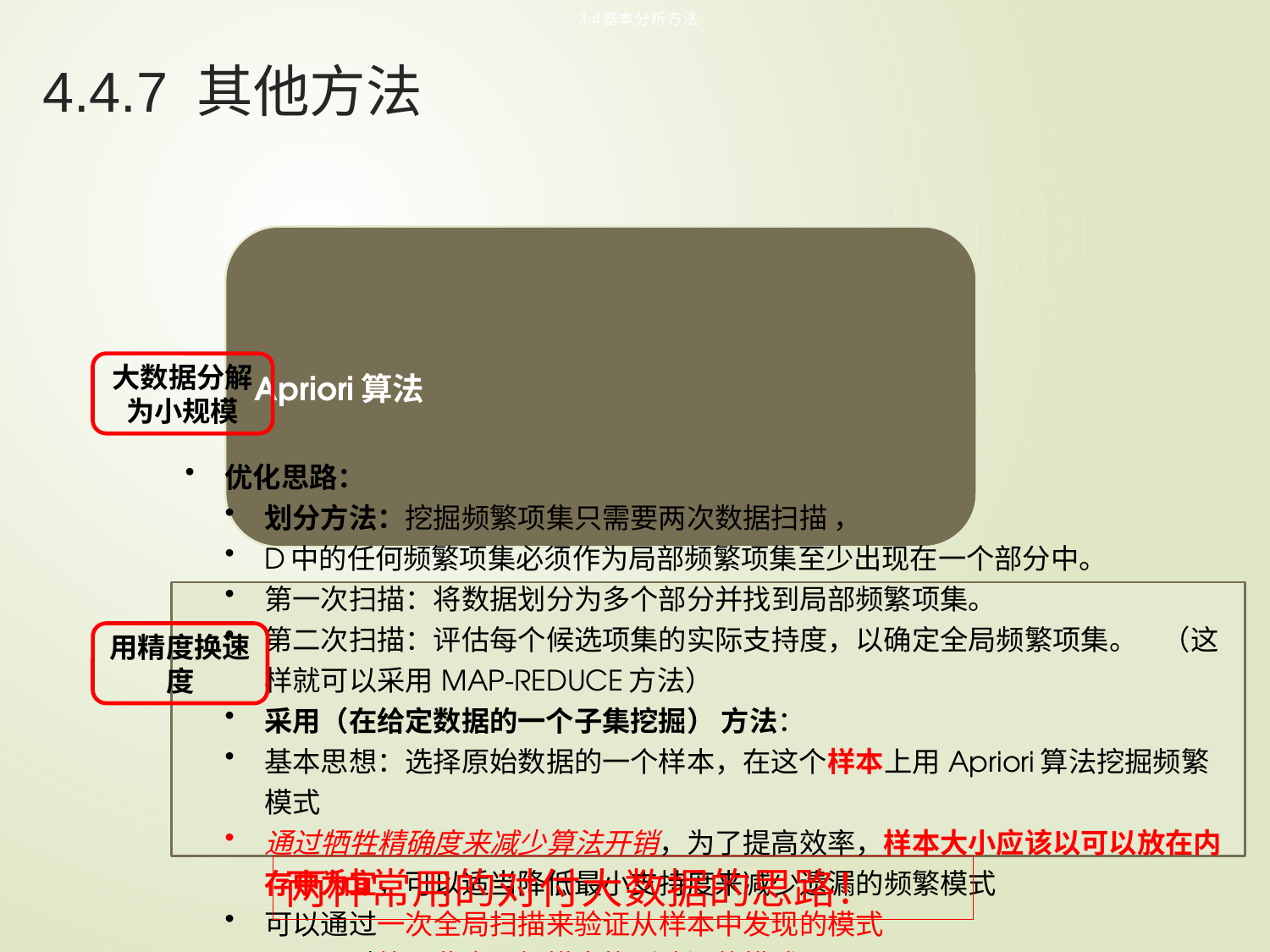

3.4基本分析方法
# 4.4.7 其他方法
Apriori算法
优化思路：
划分方法：挖掘频繁项集只需要两次数据扫描 ，
采用（在给定数据的一个子集挖掘） 方法：
通过牺牲精确度来减少算法开销，为了提高效率，样本大小应该以可以放在内存中为宜，可以适当降低最小支持度来减少遗漏的频繁模式
可以通过一次全局扫描来验证从样本中发现的模式
基本思想：选择原始数据的一个样本，在这个样本上用Apriori算法挖掘频繁模式
D中的任何频繁项集必须作为局部频繁项集至少出现在一个部分中。
第一次扫描：将数据划分为多个部分并找到局部频繁项集。
大数据分解为小规模
用精度换速度
两种常用的对付大数据的思路！